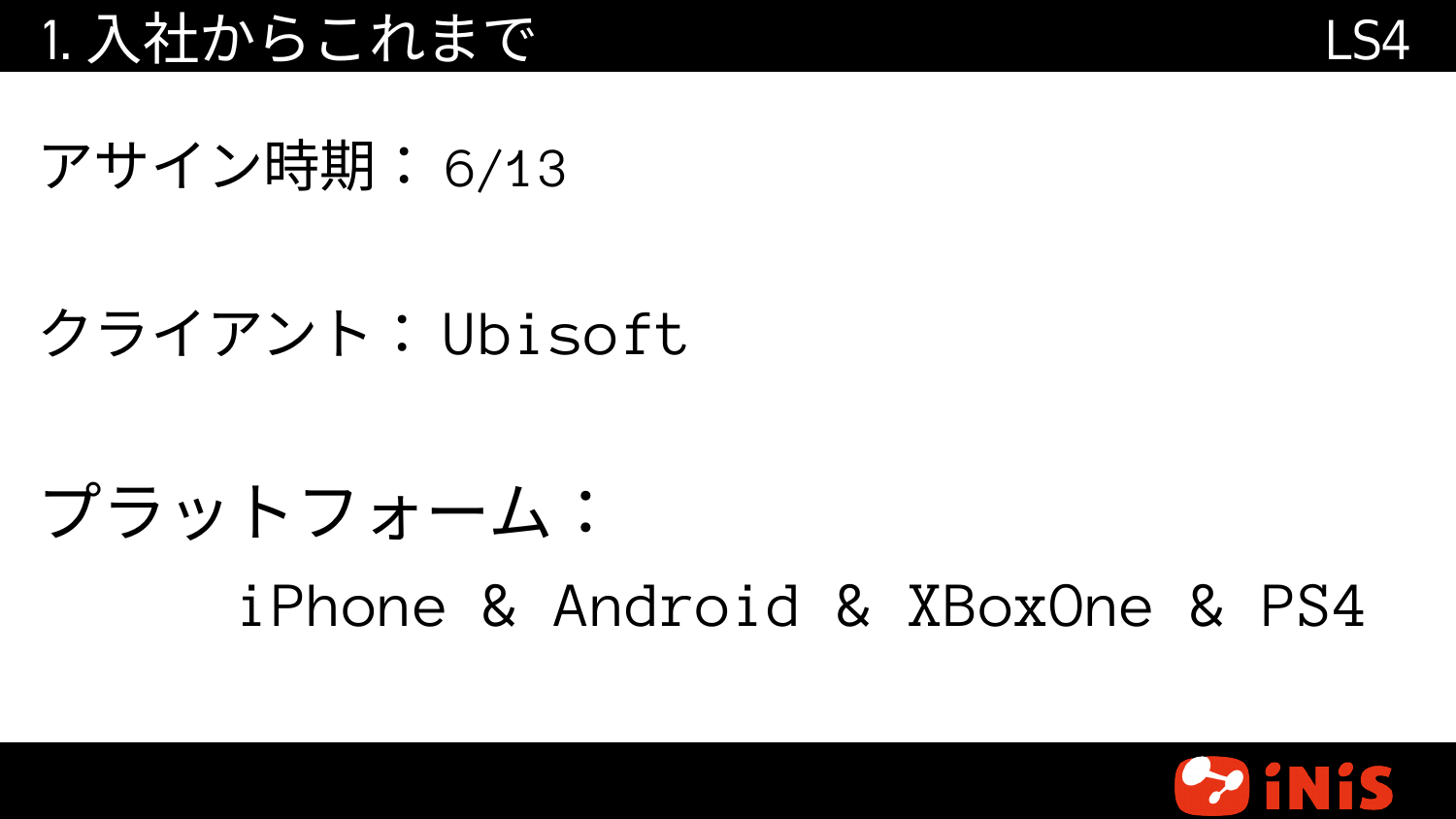

LS4
# 1.入社からこれまで
アサイン時期：6/13

クライアント：Ubisoft

プラットフォーム：
		iPhone & Android & XBoxOne & PS4